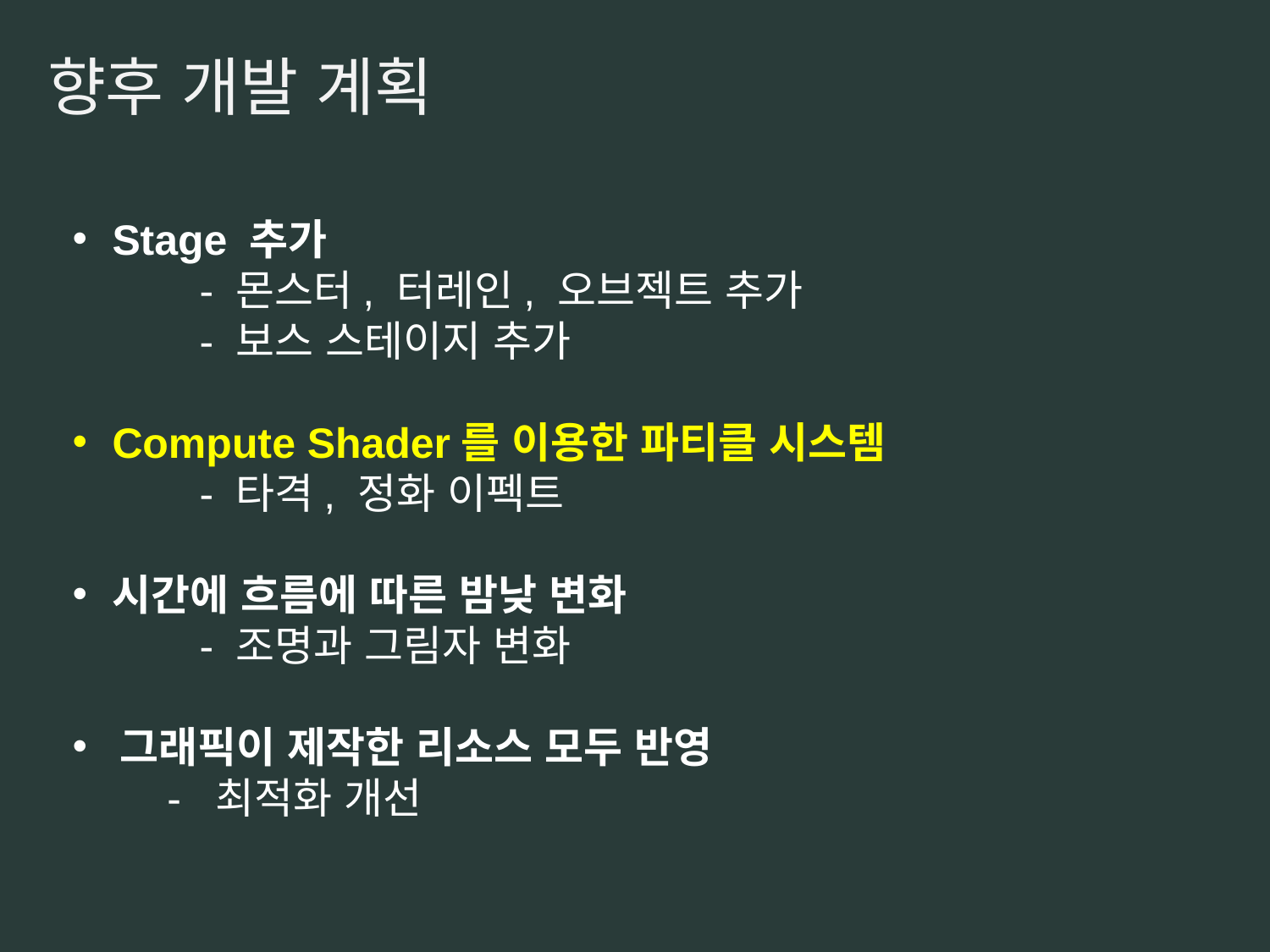

향후 개발 계획
Stage 추가
	- 몬스터, 터레인, 오브젝트 추가
	- 보스 스테이지 추가
Compute Shader를 이용한 파티클 시스템
	- 타격, 정화 이펙트
시간에 흐름에 따른 밤낮 변화
	- 조명과 그림자 변화
그래픽이 제작한 리소스 모두 반영
        -  최적화 개선